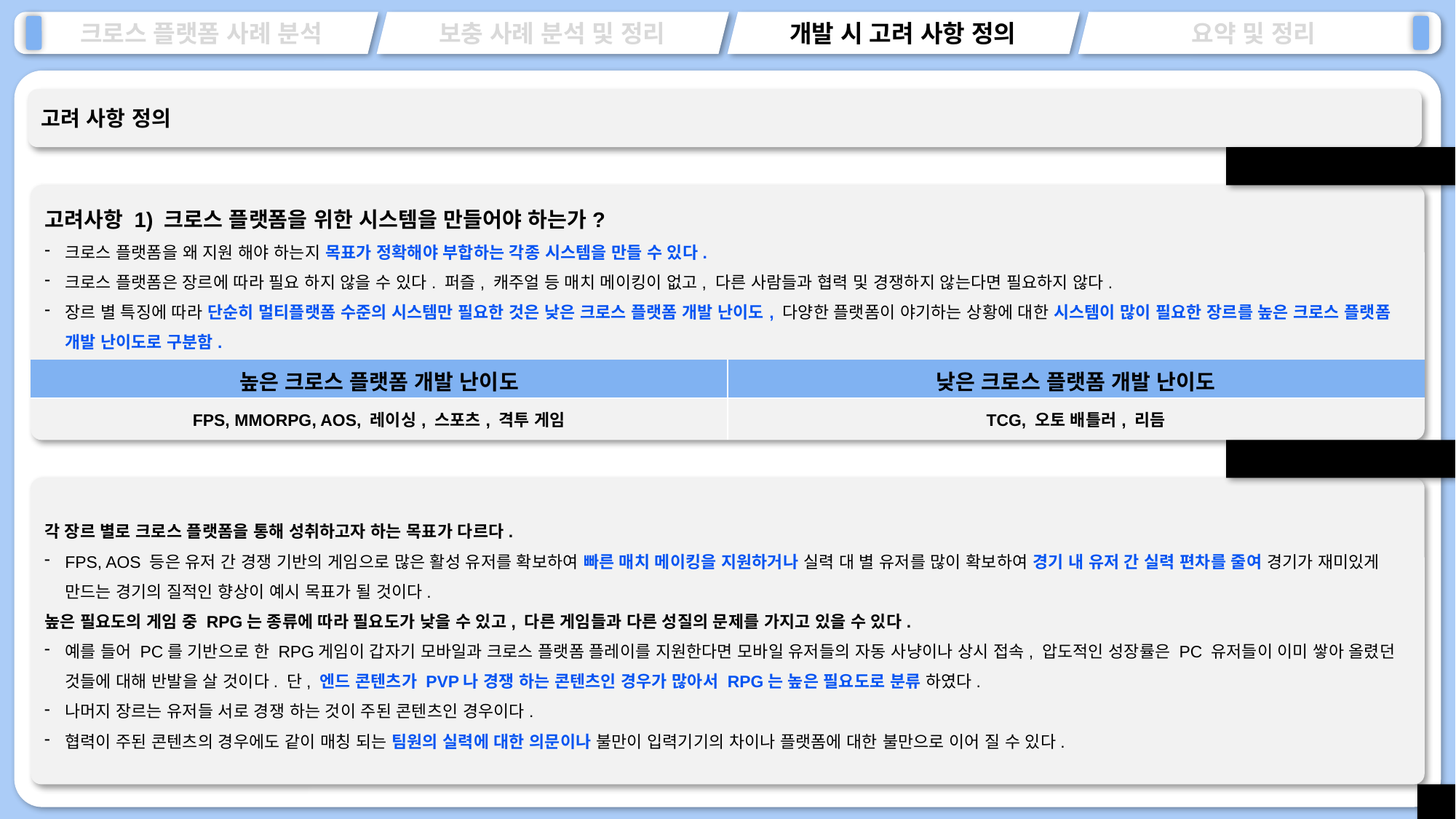

고려 사항 정의

고려사항 1) 크로스 플랫폼을 위한 시스템을 만들어야 하는가?
크로스 플랫폼을 왜 지원 해야 하는지 목표가 정확해야 부합하는 각종 시스템을 만들 수 있다.
크로스 플랫폼은 장르에 따라 필요 하지 않을 수 있다. 퍼즐, 캐주얼 등 매치 메이킹이 없고, 다른 사람들과 협력 및 경쟁하지 않는다면 필요하지 않다.
장르 별 특징에 따라 단순히 멀티플랫폼 수준의 시스템만 필요한 것은 낮은 크로스 플랫폼 개발 난이도, 다양한 플랫폼이 야기하는 상황에 대한 시스템이 많이 필요한 장르를 높은 크로스 플랫폼 개발 난이도로 구분함.
| 높은 크로스 플랫폼 개발 난이도 | 낮은 크로스 플랫폼 개발 난이도 |
| --- | --- |
| FPS, MMORPG, AOS, 레이싱, 스포츠, 격투 게임 | TCG, 오토 배틀러, 리듬 |

각 장르 별로 크로스 플랫폼을 통해 성취하고자 하는 목표가 다르다.
FPS, AOS 등은 유저 간 경쟁 기반의 게임으로 많은 활성 유저를 확보하여 빠른 매치 메이킹을 지원하거나 실력 대 별 유저를 많이 확보하여 경기 내 유저 간 실력 편차를 줄여 경기가 재미있게 만드는 경기의 질적인 향상이 예시 목표가 될 것이다.
높은 필요도의 게임 중 RPG는 종류에 따라 필요도가 낮을 수 있고, 다른 게임들과 다른 성질의 문제를 가지고 있을 수 있다.
예를 들어 PC를 기반으로 한 RPG게임이 갑자기 모바일과 크로스 플랫폼 플레이를 지원한다면 모바일 유저들의 자동 사냥이나 상시 접속, 압도적인 성장률은 PC 유저들이 이미 쌓아 올렸던 것들에 대해 반발을 살 것이다. 단, 엔드 콘텐츠가 PVP나 경쟁 하는 콘텐츠인 경우가 많아서 RPG는 높은 필요도로 분류 하였다.
나머지 장르는 유저들 서로 경쟁 하는 것이 주된 콘텐츠인 경우이다.
협력이 주된 콘텐츠의 경우에도 같이 매칭 되는 팀원의 실력에 대한 의문이나 불만이 입력기기의 차이나 플랫폼에 대한 불만으로 이어 질 수 있다.
ㄴ